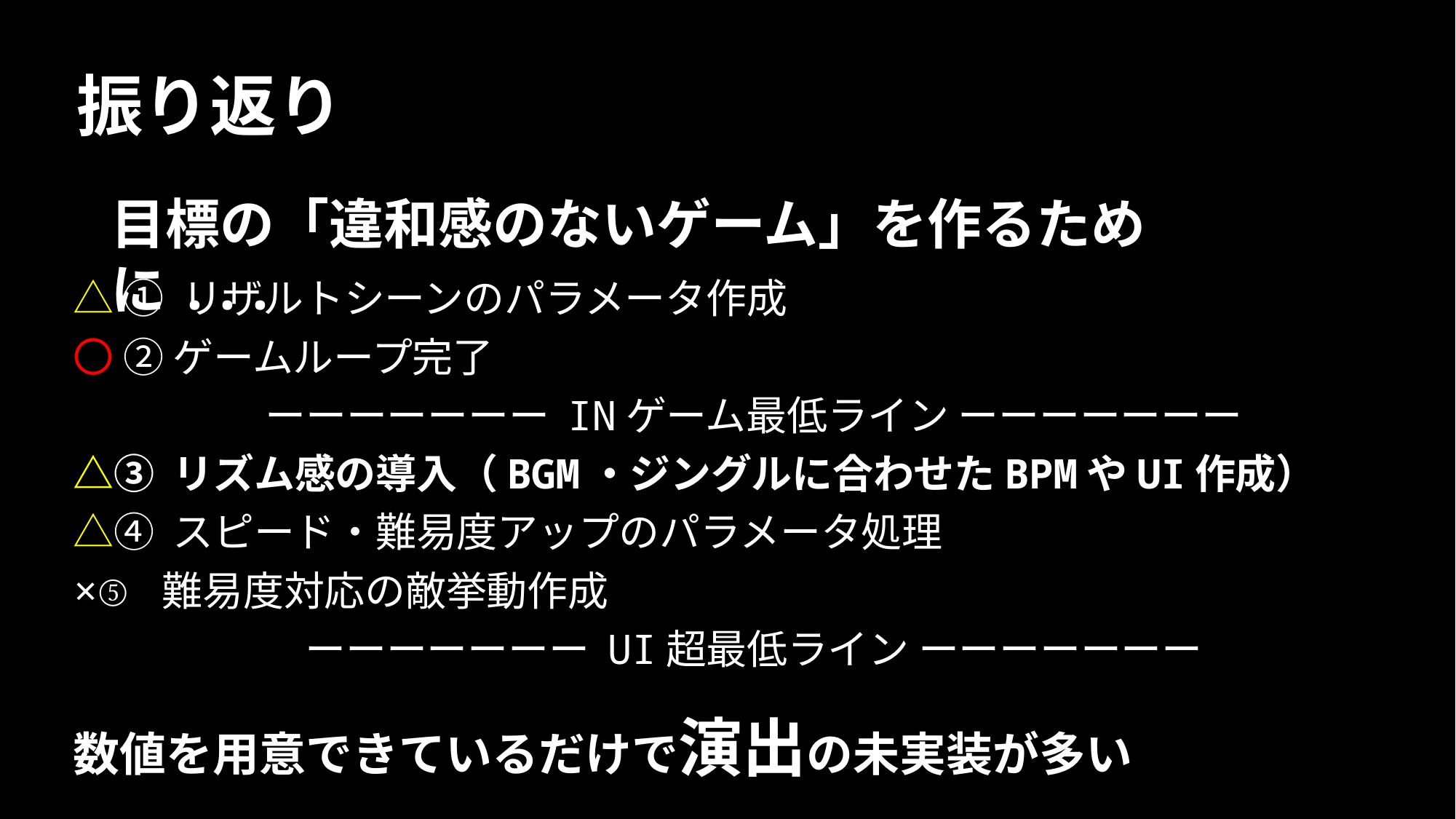

# 振り返り
目標の「違和感のないゲーム」を作るために...
△ ① リザルトシーンのパラメータ作成
〇 ② ゲームループ完了
ーーーーーーー INゲーム最低ライン ーーーーーーー
△③ リズム感の導入（BGM・ジングルに合わせたBPMやUI作成）
△④ スピード・難易度アップのパラメータ処理
×⑤ 難易度対応の敵挙動作成
ーーーーーーー UI超最低ライン ーーーーーーー

数値を用意できているだけで演出の未実装が多い